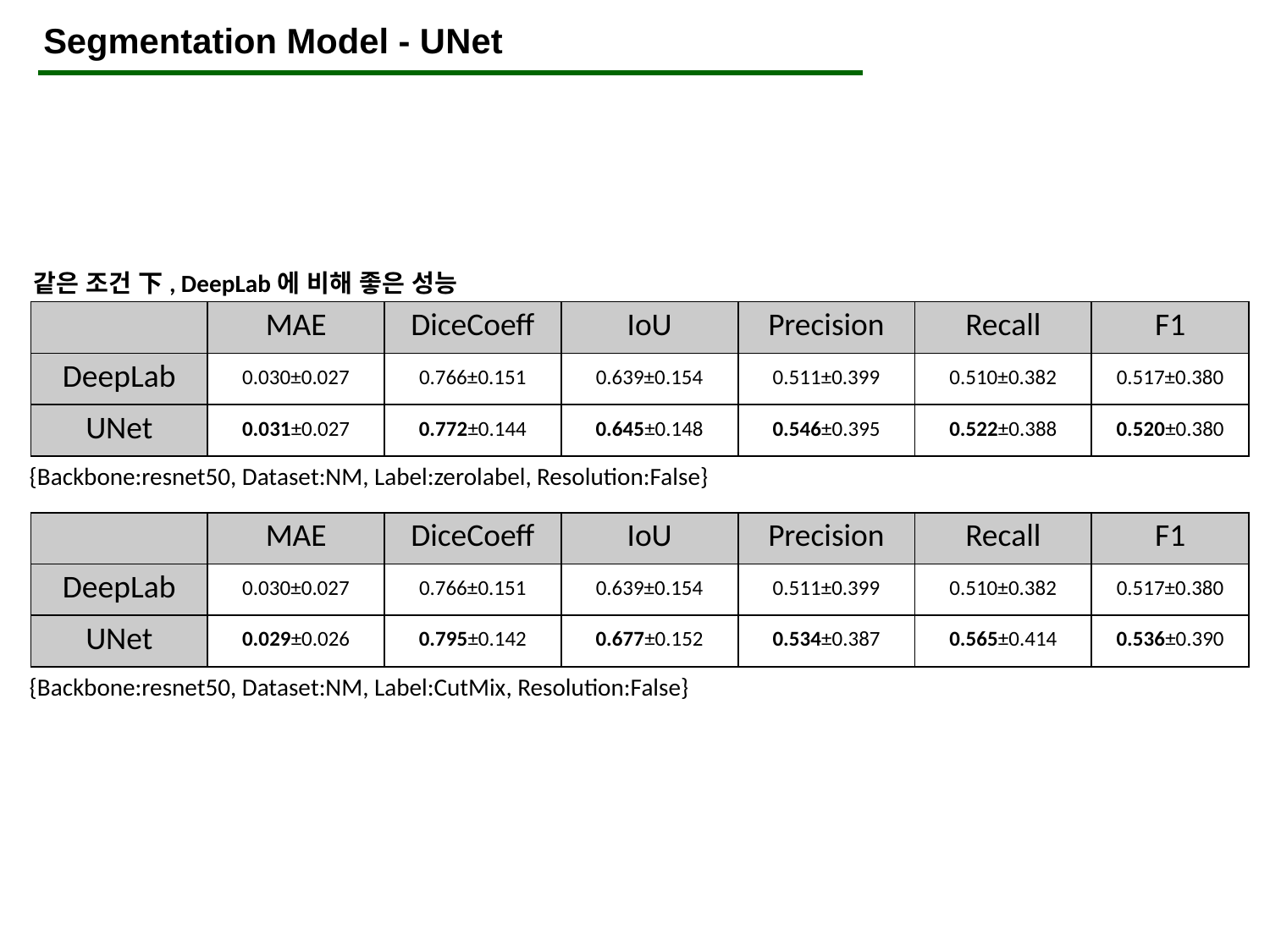

Segmentation Model - UNet
같은 조건 下, DeepLab에 비해 좋은 성능
|  | MAE | DiceCoeff | IoU | Precision | Recall | F1 |
| --- | --- | --- | --- | --- | --- | --- |
| DeepLab | 0.030±0.027 | 0.766±0.151 | 0.639±0.154 | 0.511±0.399 | 0.510±0.382 | 0.517±0.380 |
| UNet | 0.031±0.027 | 0.772±0.144 | 0.645±0.148 | 0.546±0.395 | 0.522±0.388 | 0.520±0.380 |
{Backbone:resnet50, Dataset:NM, Label:zerolabel, Resolution:False}
|  | MAE | DiceCoeff | IoU | Precision | Recall | F1 |
| --- | --- | --- | --- | --- | --- | --- |
| DeepLab | 0.030±0.027 | 0.766±0.151 | 0.639±0.154 | 0.511±0.399 | 0.510±0.382 | 0.517±0.380 |
| UNet | 0.029±0.026 | 0.795±0.142 | 0.677±0.152 | 0.534±0.387 | 0.565±0.414 | 0.536±0.390 |
{Backbone:resnet50, Dataset:NM, Label:CutMix, Resolution:False}